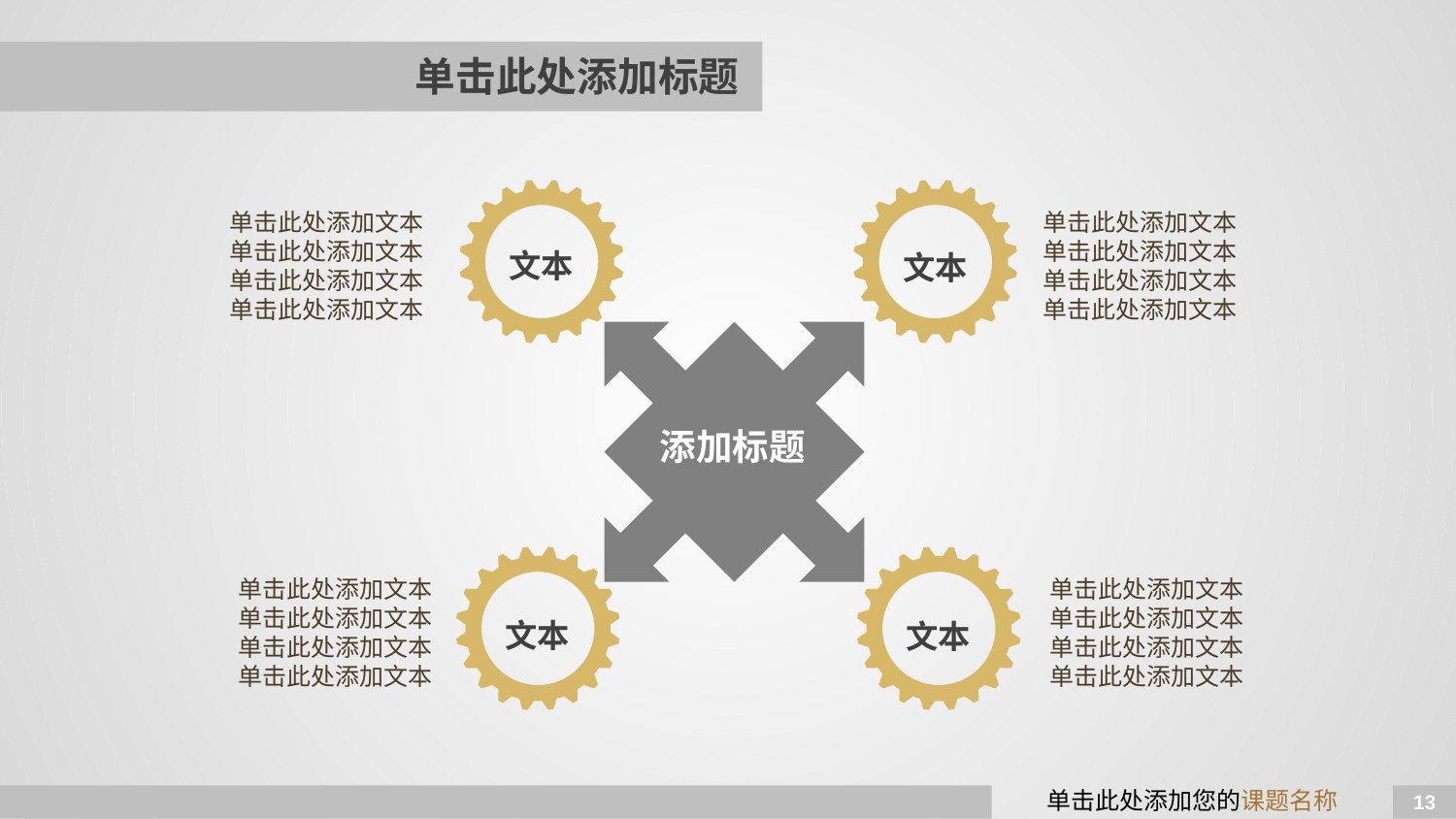

# 单击此处添加标题

单击此处添加文本
单击此处添加文本
单击此处添加文本
单击此处添加文本
单击此处添加文本
单击此处添加文本
单击此处添加文本
单击此处添加文本
文本
文本

添加标题

单击此处添加文本
单击此处添加文本
单击此处添加文本
单击此处添加文本
单击此处添加文本
单击此处添加文本
单击此处添加文本
单击此处添加文本
文本
文本